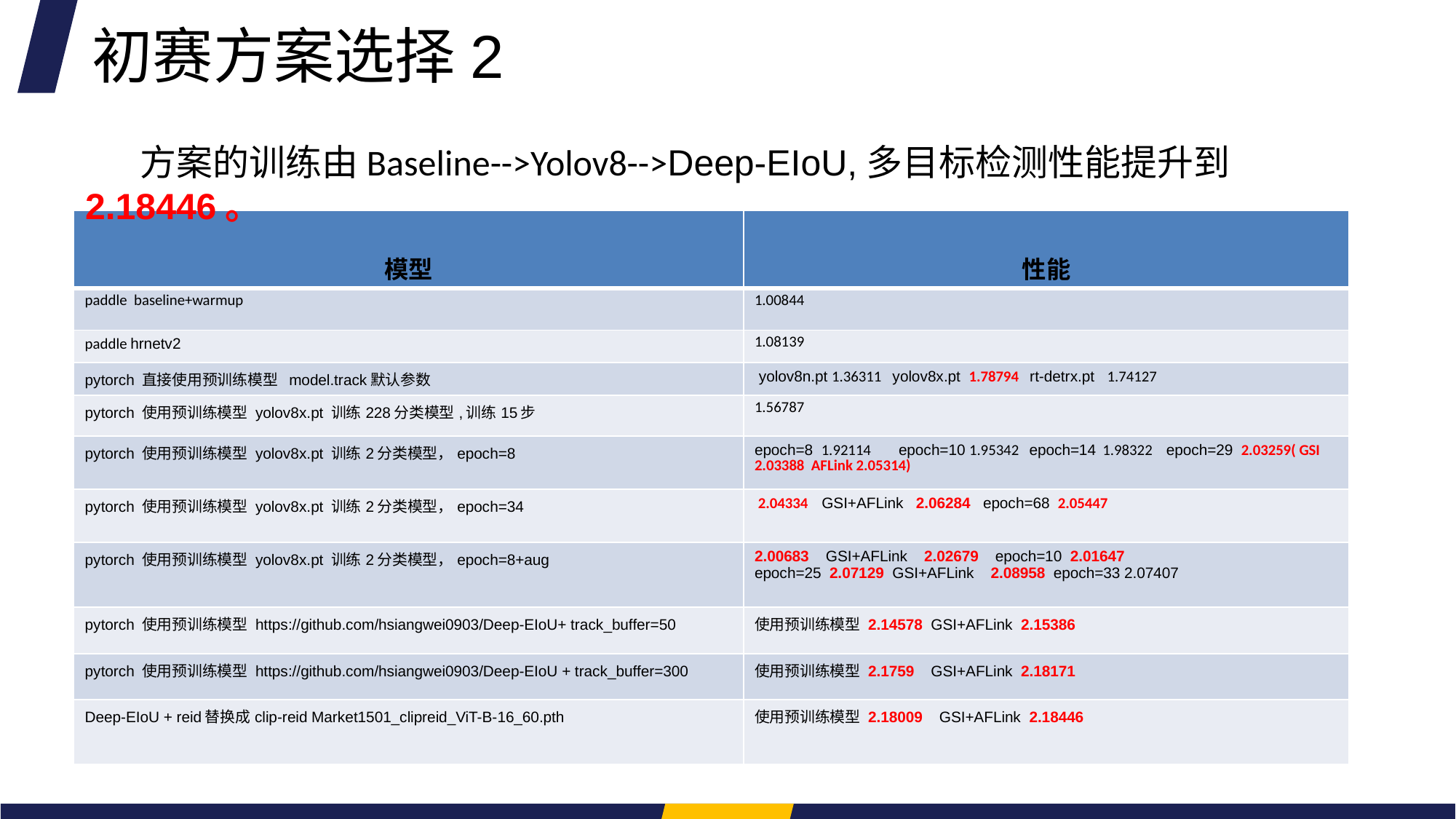

初赛方案选择2
方案的训练由Baseline-->Yolov8-->Deep-EIoU,多目标检测性能提升到2.18446。
| 模型 | 性能 |
| --- | --- |
| paddle baseline+warmup | 1.00844 |
| paddle hrnetv2 | 1.08139 |
| pytorch 直接使用预训练模型 model.track默认参数 | yolov8n.pt 1.36311 yolov8x.pt 1.78794 rt-detrx.pt 1.74127 |
| pytorch 使用预训练模型 yolov8x.pt 训练228分类模型,训练15步 | 1.56787 |
| pytorch 使用预训练模型 yolov8x.pt 训练2分类模型，epoch=8 | epoch=8 1.92114 epoch=10 1.95342 epoch=14 1.98322 epoch=29 2.03259( GSI 2.03388 AFLink 2.05314) |
| pytorch 使用预训练模型 yolov8x.pt 训练2分类模型，epoch=34 | 2.04334 GSI+AFLink 2.06284 epoch=68 2.05447 |
| pytorch 使用预训练模型 yolov8x.pt 训练2分类模型，epoch=8+aug | 2.00683 GSI+AFLink 2.02679 epoch=10 2.01647 epoch=25 2.07129 GSI+AFLink 2.08958 epoch=33 2.07407 |
| pytorch 使用预训练模型 https://github.com/hsiangwei0903/Deep-EIoU+ track\_buffer=50 | 使用预训练模型 2.14578 GSI+AFLink 2.15386 |
| pytorch 使用预训练模型 https://github.com/hsiangwei0903/Deep-EIoU + track\_buffer=300 | 使用预训练模型 2.1759 GSI+AFLink 2.18171 |
| Deep-EIoU + reid替换成clip-reid Market1501\_clipreid\_ViT-B-16\_60.pth | 使用预训练模型 2.18009 GSI+AFLink 2.18446 |
11